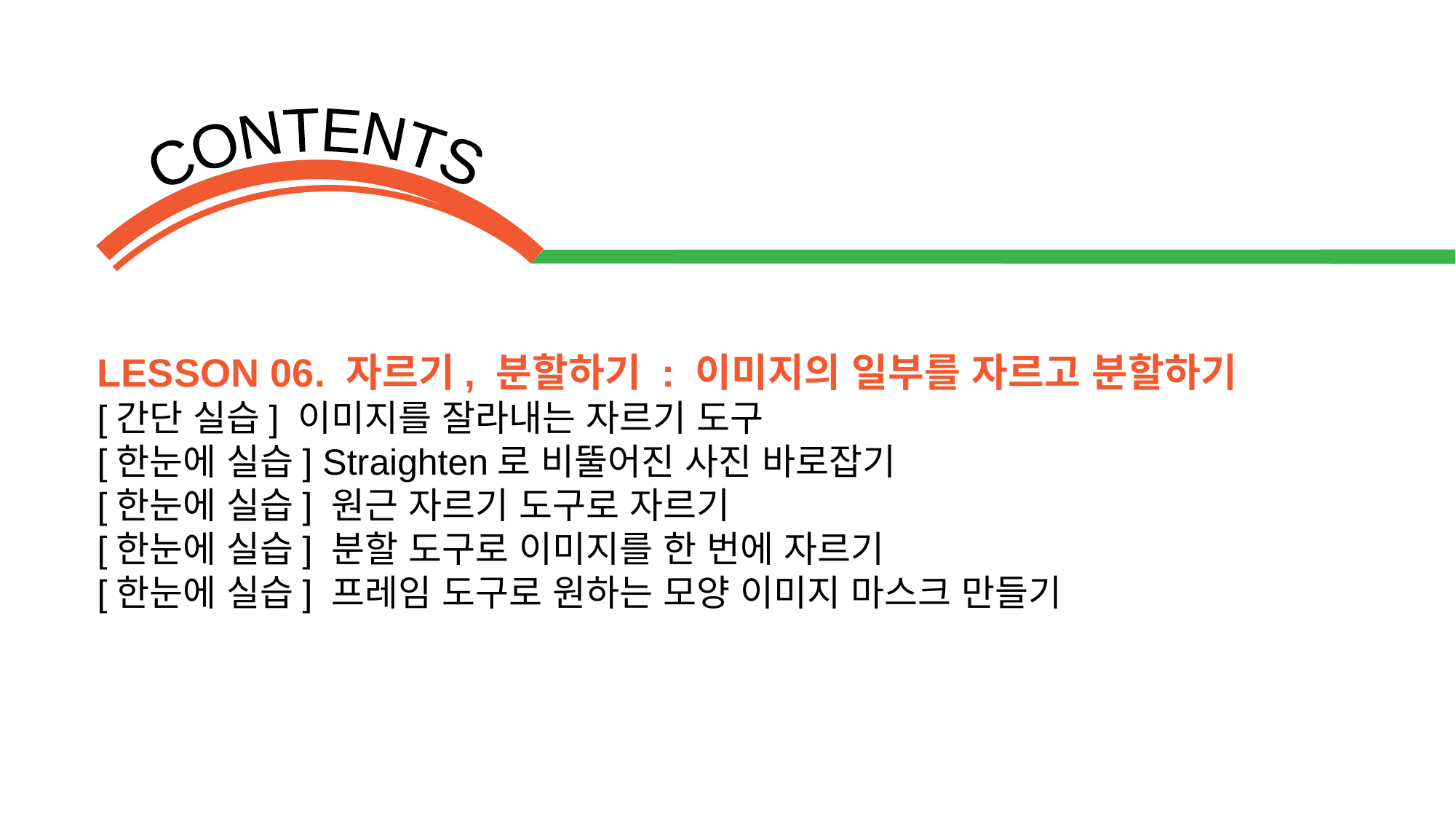

LESSON 06. 자르기, 분할하기 : 이미지의 일부를 자르고 분할하기
[간단 실습] 이미지를 잘라내는 자르기 도구
[한눈에 실습] Straighten로 비뚤어진 사진 바로잡기
[한눈에 실습] 원근 자르기 도구로 자르기
[한눈에 실습] 분할 도구로 이미지를 한 번에 자르기
[한눈에 실습] 프레임 도구로 원하는 모양 이미지 마스크 만들기